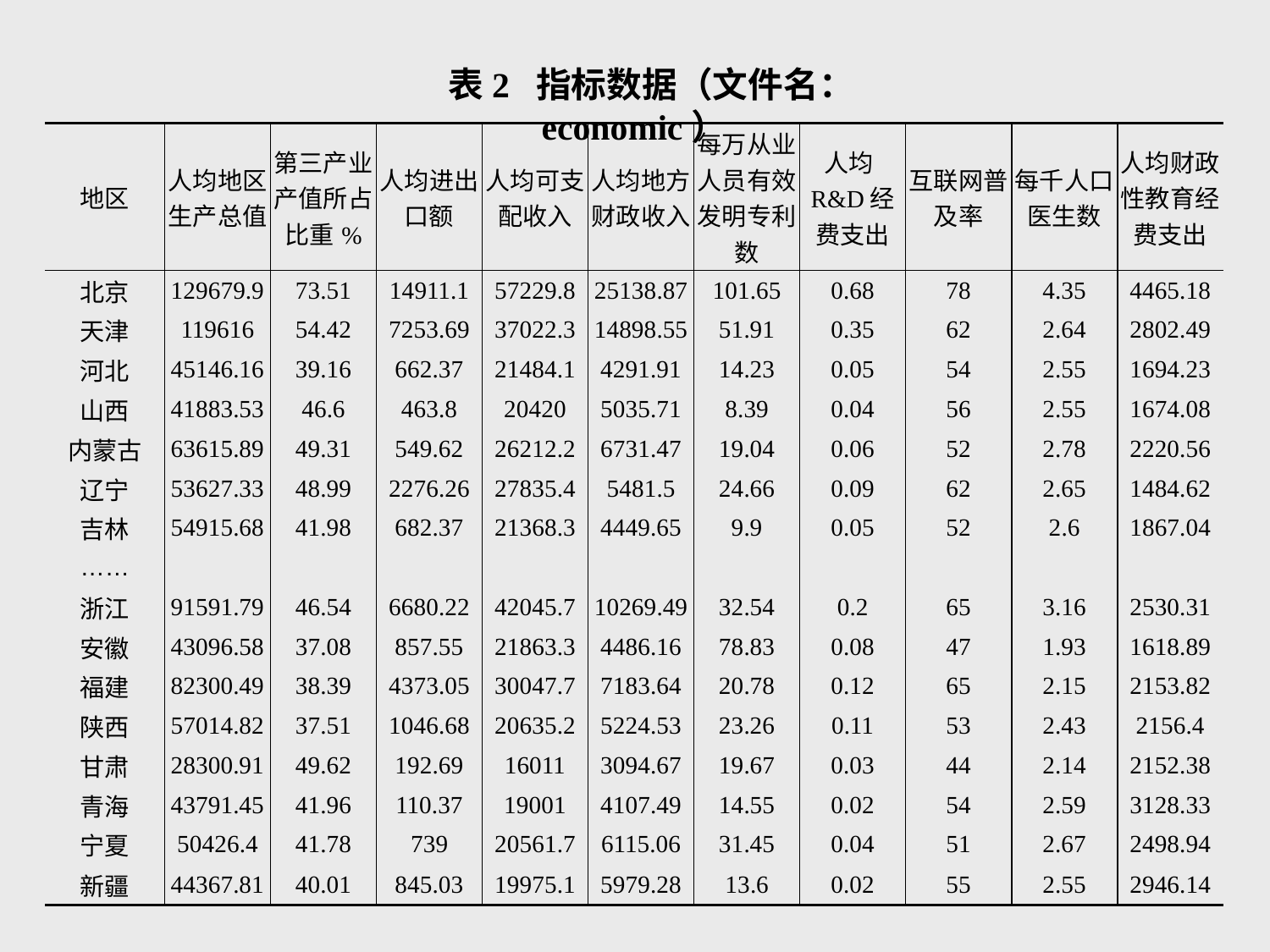

表2  指标数据（文件名：economic）
| 地区 | 人均地区生产总值 | 第三产业产值所占比重% | 人均进出口额 | 人均可支配收入 | 人均地方财政收入 | 每万从业人员有效发明专利数 | 人均R&D经费支出 | 互联网普及率 | 每千人口医生数 | 人均财政性教育经费支出 |
| --- | --- | --- | --- | --- | --- | --- | --- | --- | --- | --- |
| 北京 | 129679.9 | 73.51 | 14911.1 | 57229.8 | 25138.87 | 101.65 | 0.68 | 78 | 4.35 | 4465.18 |
| 天津 | 119616 | 54.42 | 7253.69 | 37022.3 | 14898.55 | 51.91 | 0.35 | 62 | 2.64 | 2802.49 |
| 河北 | 45146.16 | 39.16 | 662.37 | 21484.1 | 4291.91 | 14.23 | 0.05 | 54 | 2.55 | 1694.23 |
| 山西 | 41883.53 | 46.6 | 463.8 | 20420 | 5035.71 | 8.39 | 0.04 | 56 | 2.55 | 1674.08 |
| 内蒙古 | 63615.89 | 49.31 | 549.62 | 26212.2 | 6731.47 | 19.04 | 0.06 | 52 | 2.78 | 2220.56 |
| 辽宁 | 53627.33 | 48.99 | 2276.26 | 27835.4 | 5481.5 | 24.66 | 0.09 | 62 | 2.65 | 1484.62 |
| 吉林 | 54915.68 | 41.98 | 682.37 | 21368.3 | 4449.65 | 9.9 | 0.05 | 52 | 2.6 | 1867.04 |
| …… |  |  |  |  |  |  |  |  |  |  |
| 浙江 | 91591.79 | 46.54 | 6680.22 | 42045.7 | 10269.49 | 32.54 | 0.2 | 65 | 3.16 | 2530.31 |
| 安徽 | 43096.58 | 37.08 | 857.55 | 21863.3 | 4486.16 | 78.83 | 0.08 | 47 | 1.93 | 1618.89 |
| 福建 | 82300.49 | 38.39 | 4373.05 | 30047.7 | 7183.64 | 20.78 | 0.12 | 65 | 2.15 | 2153.82 |
| 陕西 | 57014.82 | 37.51 | 1046.68 | 20635.2 | 5224.53 | 23.26 | 0.11 | 53 | 2.43 | 2156.4 |
| 甘肃 | 28300.91 | 49.62 | 192.69 | 16011 | 3094.67 | 19.67 | 0.03 | 44 | 2.14 | 2152.38 |
| 青海 | 43791.45 | 41.96 | 110.37 | 19001 | 4107.49 | 14.55 | 0.02 | 54 | 2.59 | 3128.33 |
| 宁夏 | 50426.4 | 41.78 | 739 | 20561.7 | 6115.06 | 31.45 | 0.04 | 51 | 2.67 | 2498.94 |
| 新疆 | 44367.81 | 40.01 | 845.03 | 19975.1 | 5979.28 | 13.6 | 0.02 | 55 | 2.55 | 2946.14 |